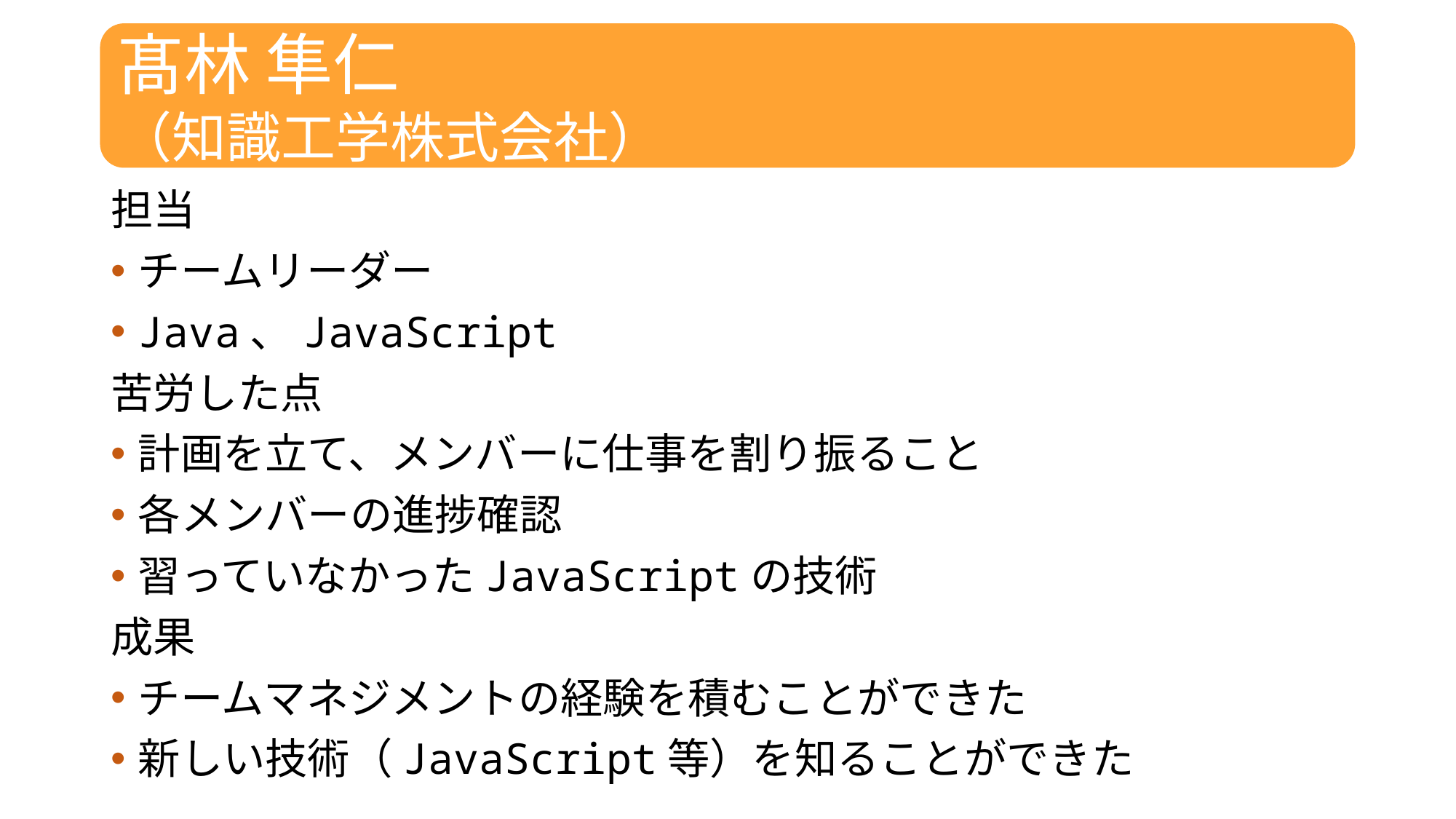

髙林 隼仁
（知識工学株式会社）
担当
チームリーダー
Java、JavaScript
苦労した点
計画を立て、メンバーに仕事を割り振ること
各メンバーの進捗確認
習っていなかったJavaScriptの技術
成果
チームマネジメントの経験を積むことができた
新しい技術（JavaScript等）を知ることができた